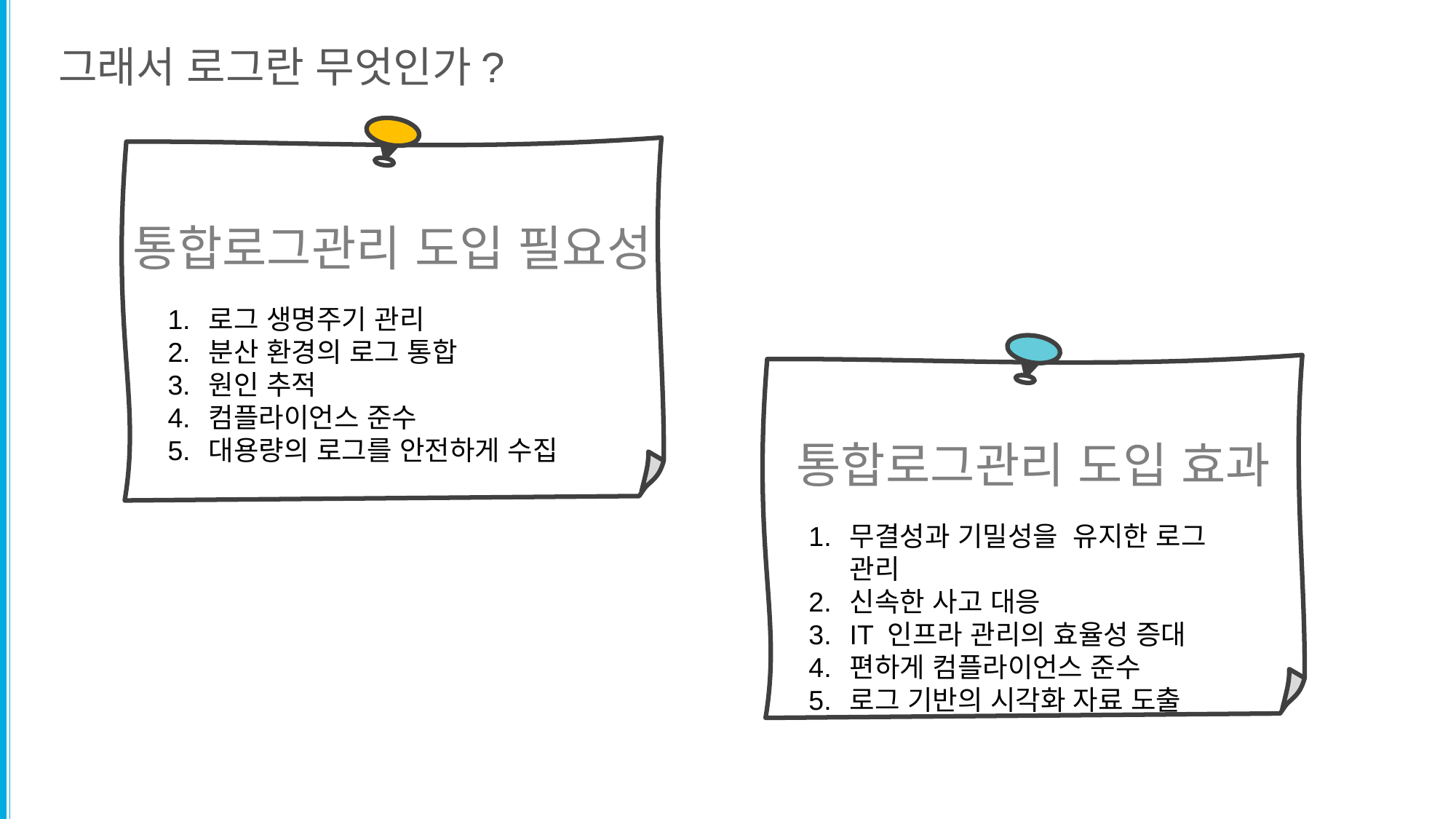

그래서 로그란 무엇인가?

통합로그관리 도입 필요성

로그 생명주기 관리
분산 환경의 로그 통합
원인 추적
컴플라이언스 준수
대용량의 로그를 안전하게 수집

통합로그관리 도입 효과

무결성과 기밀성을  유지한 로그 관리
신속한 사고 대응
IT 인프라 관리의 효율성 증대
편하게 컴플라이언스 준수
로그 기반의 시각화 자료 도출